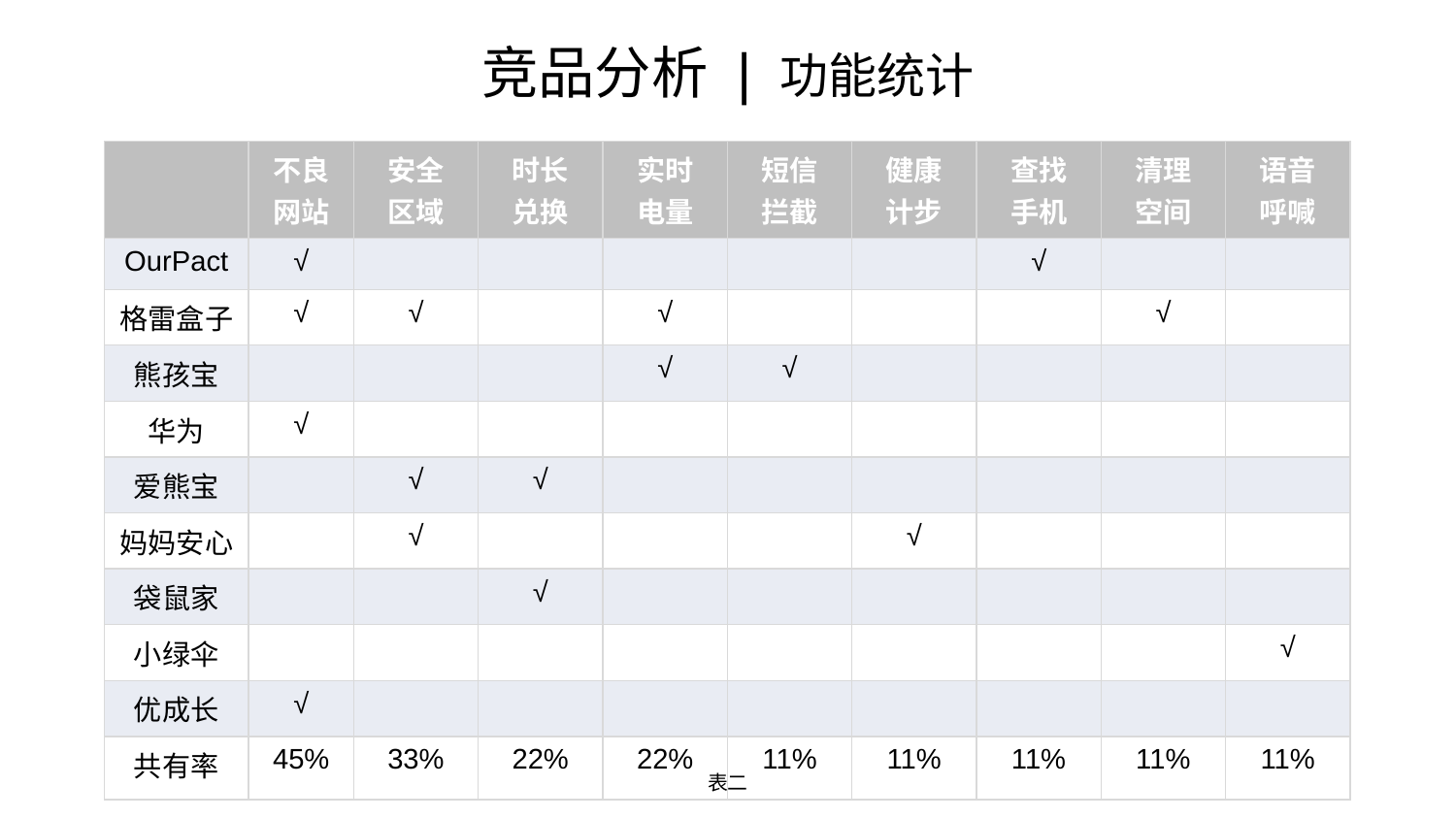

# 竞品分析 | 功能统计
|  | 不良网站 | 安全 区域 | 时长 兑换 | 实时 电量 | 短信 拦截 | 健康 计步 | 查找 手机 | 清理 空间 | 语音 呼喊 |
| --- | --- | --- | --- | --- | --- | --- | --- | --- | --- |
| OurPact | √ |  |  |  |  |  | √ |  |  |
| 格雷盒子 | √ | √ |  | √ |  |  |  | √ |  |
| 熊孩宝 |  |  |  | √ | √ |  |  |  |  |
| 华为 | √ |  |  |  |  |  |  |  |  |
| 爱熊宝 |  | √ | √ |  |  |  |  |  |  |
| 妈妈安心 |  | √ |  |  |  | √ |  |  |  |
| 袋鼠家 |  |  | √ |  |  |  |  |  |  |
| 小绿伞 |  |  |  |  |  |  |  |  | √ |
| 优成长 | √ |  |  |  |  |  |  |  |  |
| 共有率 | 45% | 33% | 22% | 22% | 11% | 11% | 11% | 11% | 11% |
表二